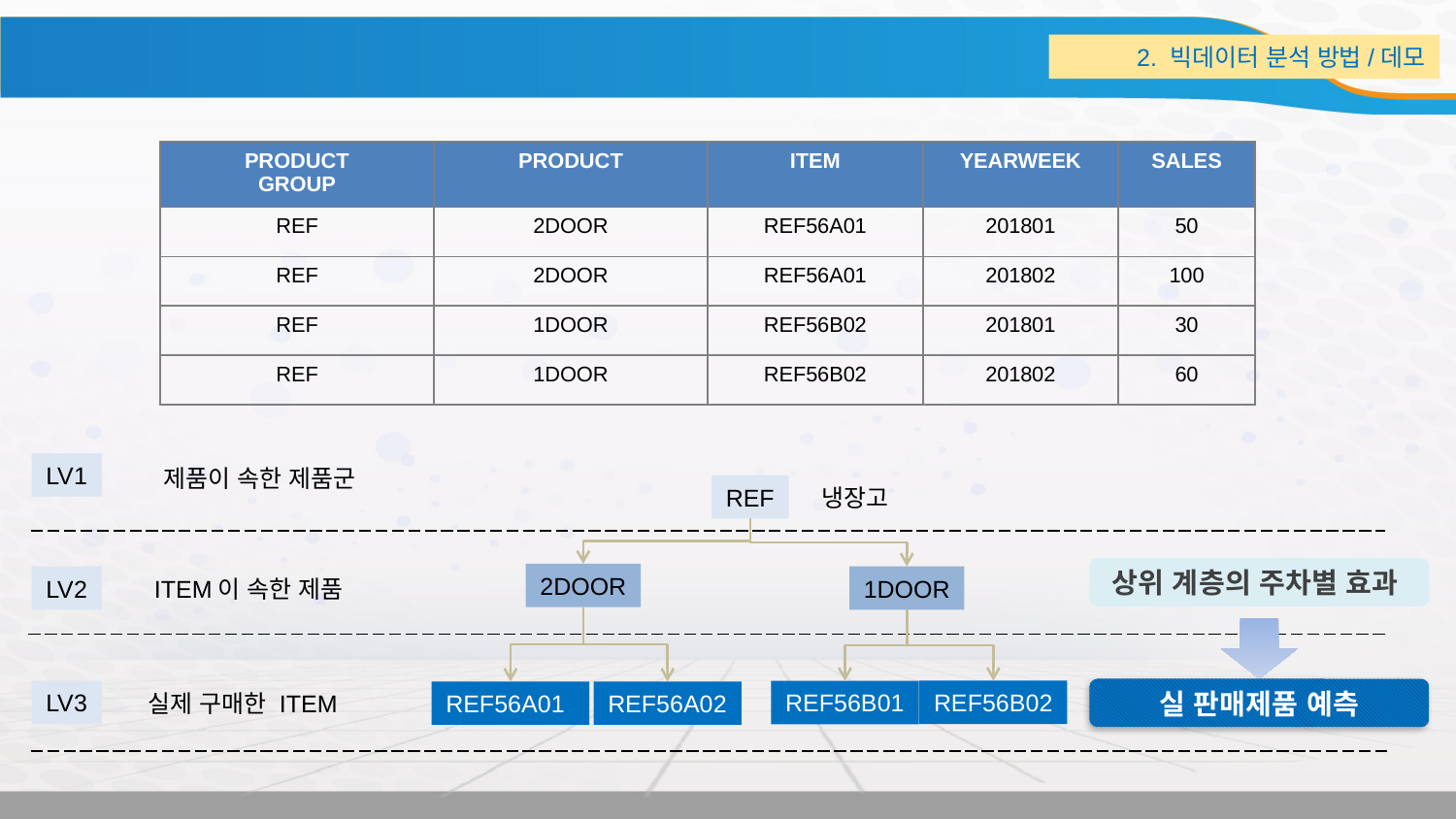

4-1. 데모 (통계 접근)
2. 빅데이터 분석 방법/데모
| PRODUCT GROUP | PRODUCT | ITEM | YEARWEEK | SALES |
| --- | --- | --- | --- | --- |
| REF | 2DOOR | REF56A01 | 201801 | 50 |
| REF | 2DOOR | REF56A01 | 201802 | 100 |
| REF | 1DOOR | REF56B02 | 201801 | 30 |
| REF | 1DOOR | REF56B02 | 201802 | 60 |
LV1
제품이 속한 제품군
냉장고
REF
상위 계층의 주차별 효과

실 판매제품 예측
2DOOR
ITEM이 속한 제품
1DOOR
LV2
REF56B02
LV3
REF56B01
REF56A02
실제 구매한 ITEM
REF56A01